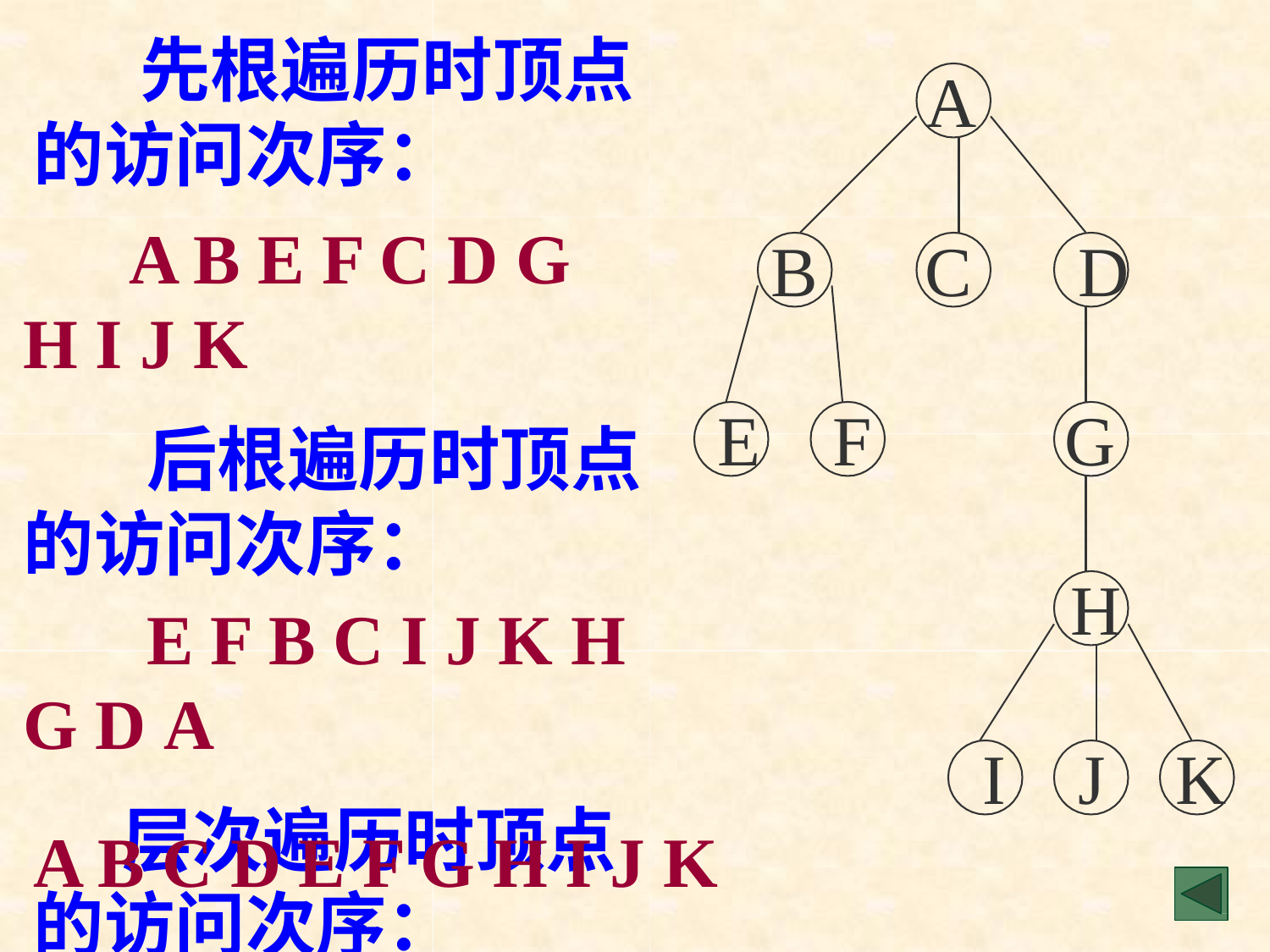

先根遍历时顶点 的访问次序：
A B E F C D G H I J K
后根遍历时顶点 的访问次序：
E F B C I J K H G D A
层次遍历时顶点 的访问次序：
A

B	C	D

E	F
G

H

I	J	K

A B C D E F G H I J K